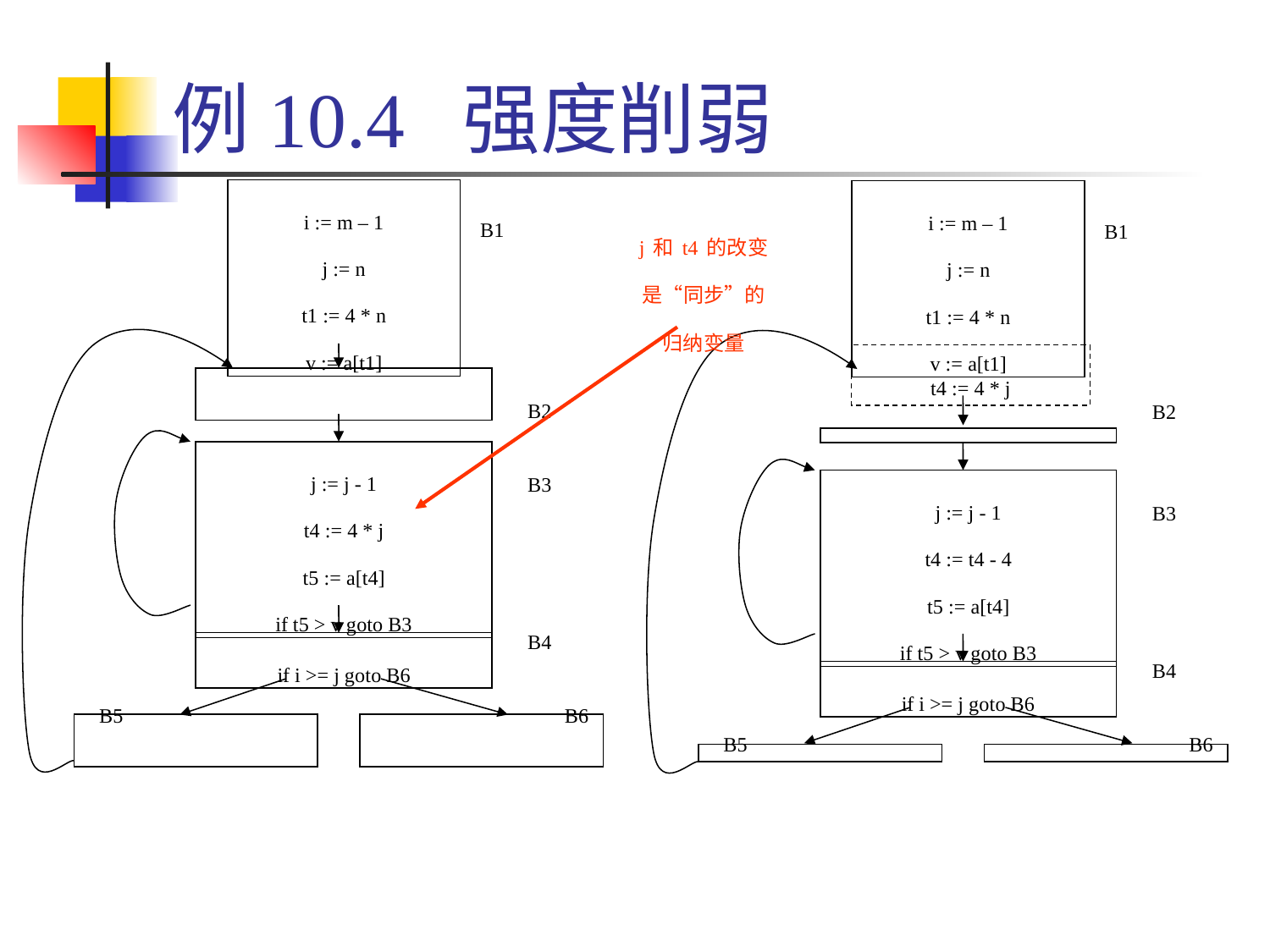

# 例10.4  强度削弱
i := m – 1
j := n
t1 := 4 * n
v := a[t1]
i := m – 1
j := n
t1 := 4 * n
v := a[t1]
B1
B1
j和t4的改变
是“同步”的
归纳变量

t4 := 4 * j

B2
B2

j := j - 1
t4 := 4 * j
t5 := a[t4]
if t5 > v goto B3
B3

j := j - 1
t4 := t4 - 4
t5 := a[t4]
if t5 > v goto B3
B3
B4

B4
if i >= j goto B6

if i >= j goto B6
B5
B6

B5
B6